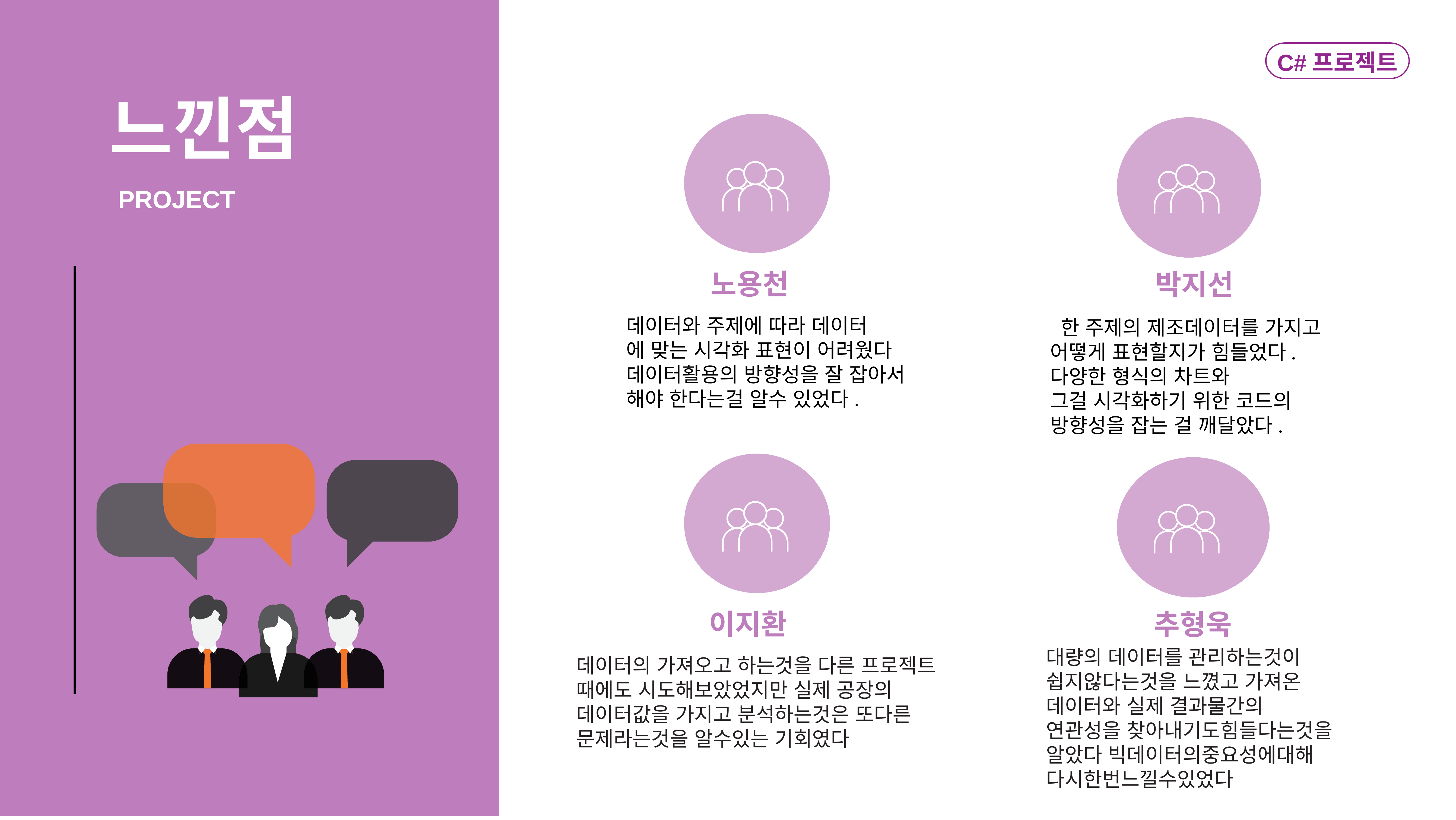

C#프로젝트
느낀점

PROJECT

노용천

박지선
데이터와 주제에 따라 데이터
에 맞는 시각화 표현이 어려웠다
데이터활용의 방향성을 잘 잡아서
해야 한다는걸 알수 있었다.

 한 주제의 제조데이터를 가지고 어떻게 표현할지가 힘들었다. 다양한 형식의 차트와
그걸 시각화하기 위한 코드의 방향성을 잡는 걸 깨달았다.

이지환
추형욱
대량의 데이터를 관리하는것이
쉽지않다는것을 느꼈고 가져온
데이터와 실제 결과물간의
연관성을 찾아내기도힘들다는것을
알았다 빅데이터의중요성에대해
다시한번느낄수있었다
데이터의 가져오고 하는것을 다른 프로젝트
때에도 시도해보았었지만 실제 공장의
데이터값을 가지고 분석하는것은 또다른
문제라는것을 알수있는 기회였다